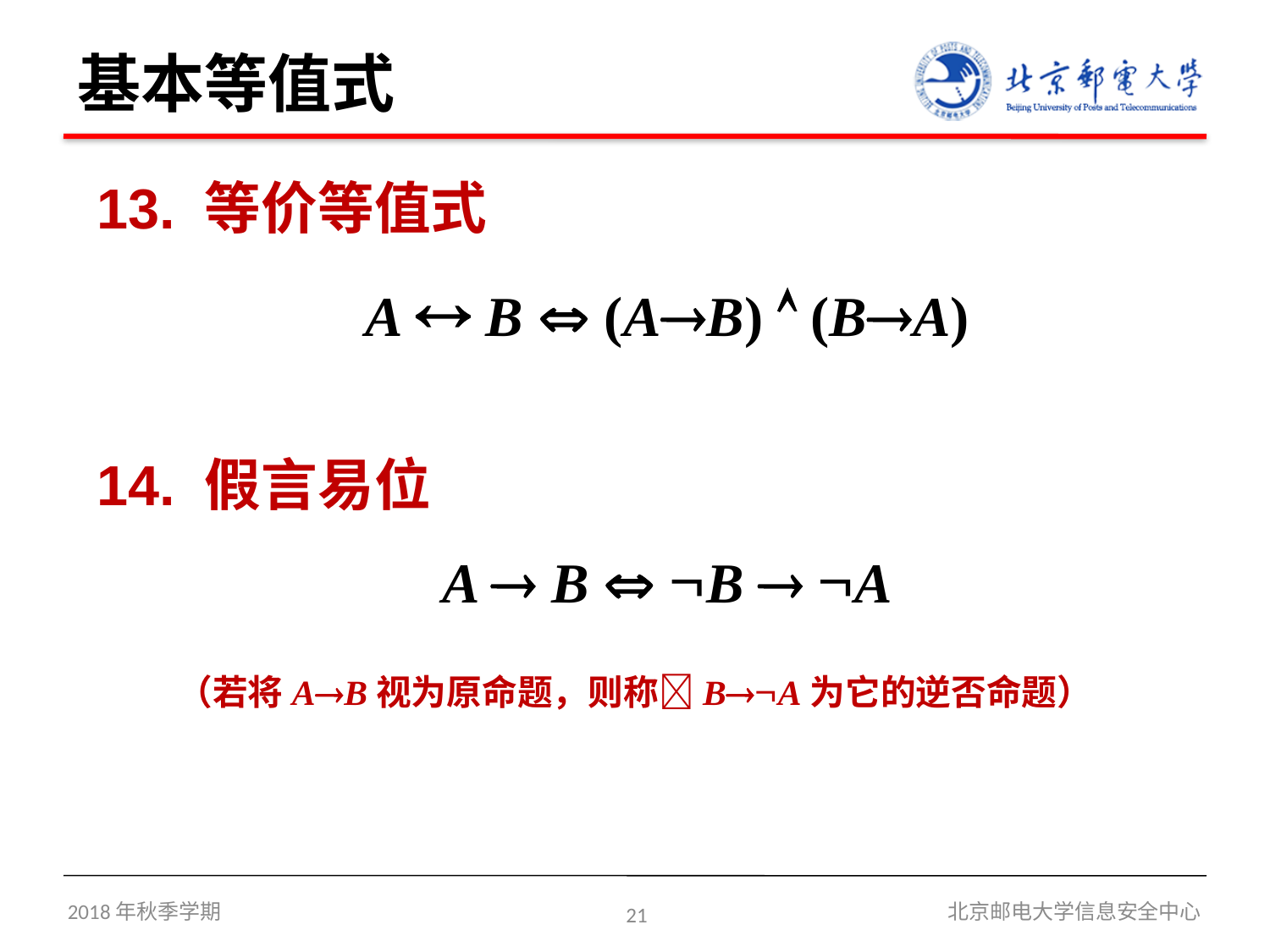

# 基本等值式
13. 等价等值式

	         A ↔ B ⇔ (A→B) ∧ (B→A)

14. 假言易位
     		      A → B ⇔ ¬B → ¬A

（若将A→B视为原命题，则称¬B→¬A为它的逆否命题）

2018年秋季学期
21